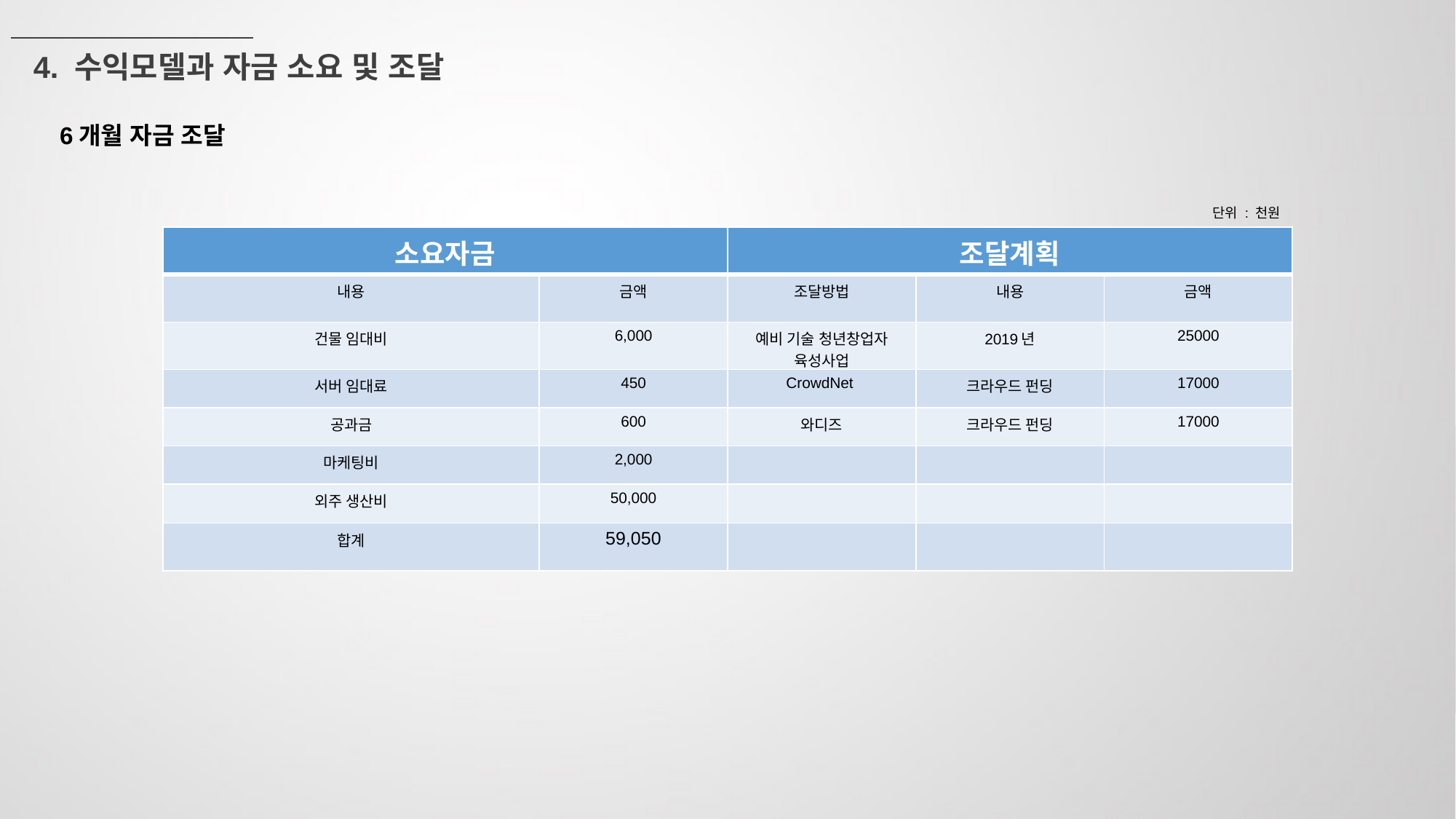

4. 수익모델과 자금 소요 및 조달
6개월 자금 조달
단위 : 천원
| 소요자금 |  | 조달계획 |  |  |
| --- | --- | --- | --- | --- |
| 내용 | 금액 | 조달방법 | 내용 | 금액 |
| 건물 임대비 | 6,000 | 예비 기술 청년창업자 육성사업 | 2019년 | 25000 |
| 서버 임대료 | 450 | CrowdNet | 크라우드 펀딩 | 17000 |
| 공과금 | 600 | 와디즈 | 크라우드 펀딩 | 17000 |
| 마케팅비 | 2,000 |  |  |  |
| 외주 생산비 | 50,000 |  |  |  |
| 합계 | 59,050 |  |  |  |